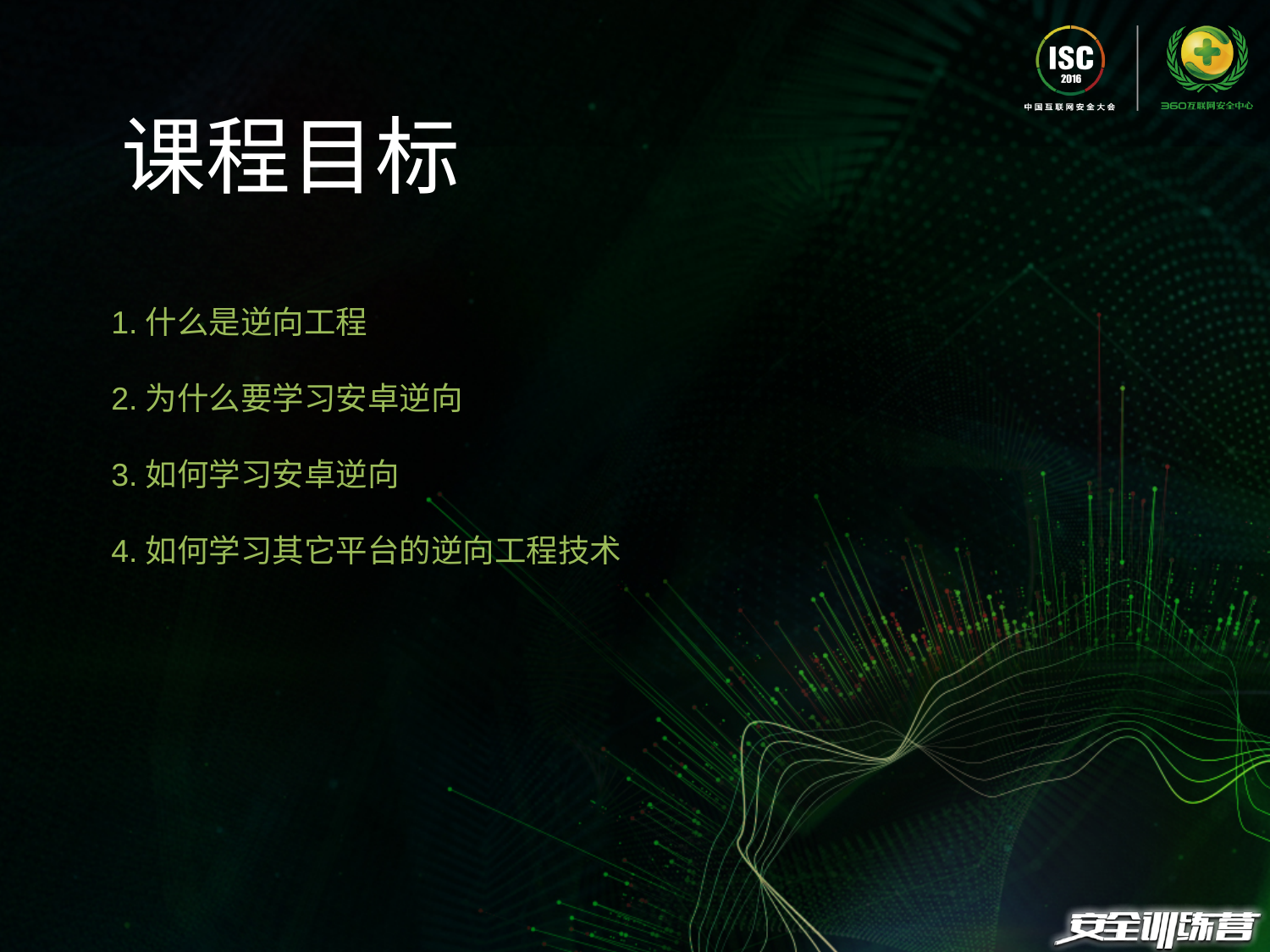

课程目标
1.什么是逆向工程

2.为什么要学习安卓逆向

3.如何学习安卓逆向

4.如何学习其它平台的逆向工程技术